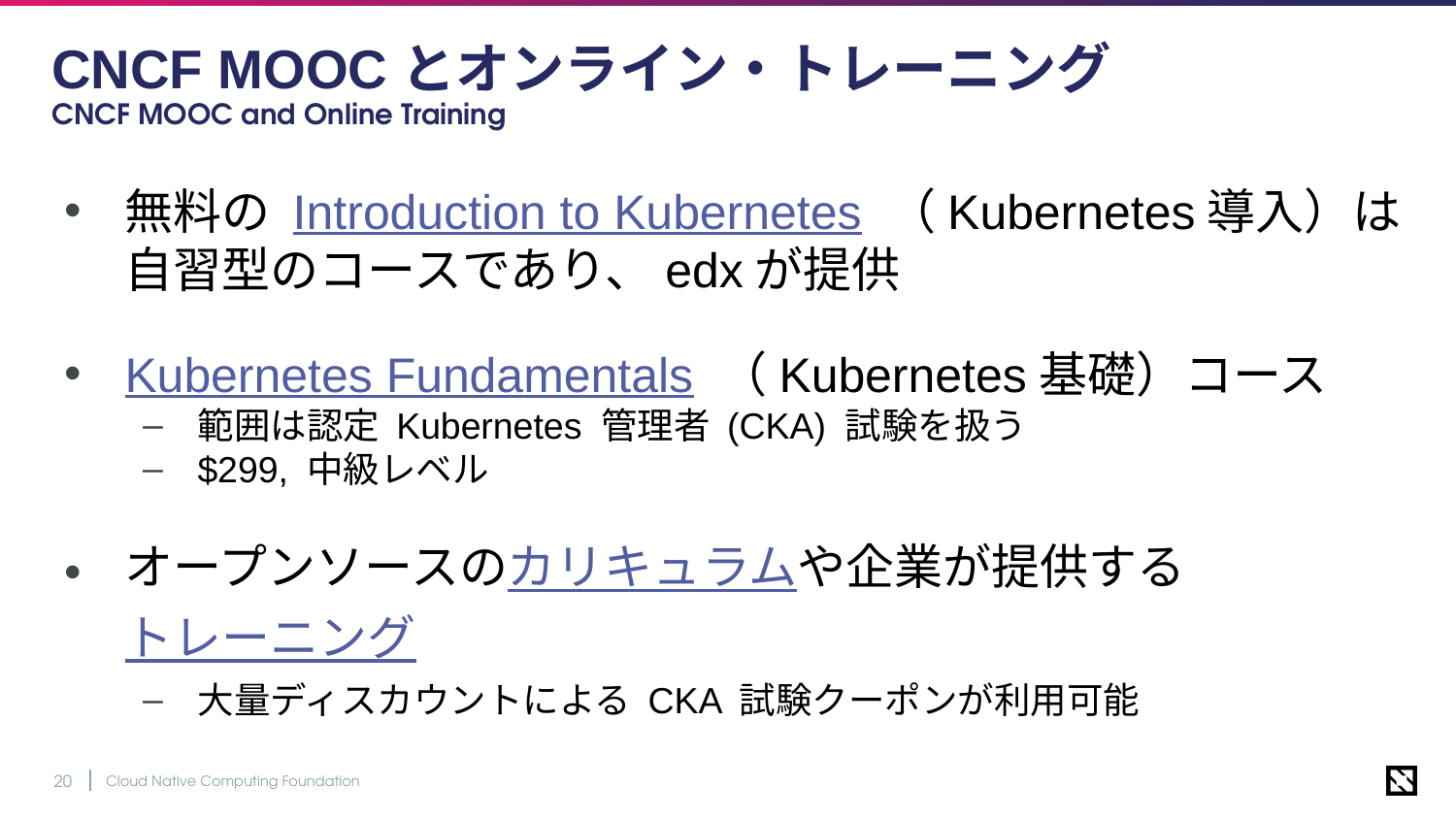

# CNCF MOOCとオンライン・トレーニング CNCF MOOC and Online Training
無料の Introduction to Kubernetes （Kubernetes導入）は自習型のコースであり、edxが提供

Kubernetes Fundamentals （Kubernetes基礎）コース
範囲は認定 Kubernetes 管理者 (CKA) 試験を扱う
$299, 中級レベル

オープンソースのカリキュラムや企業が提供するトレーニング
大量ディスカウントによる CKA 試験クーポンが利用可能